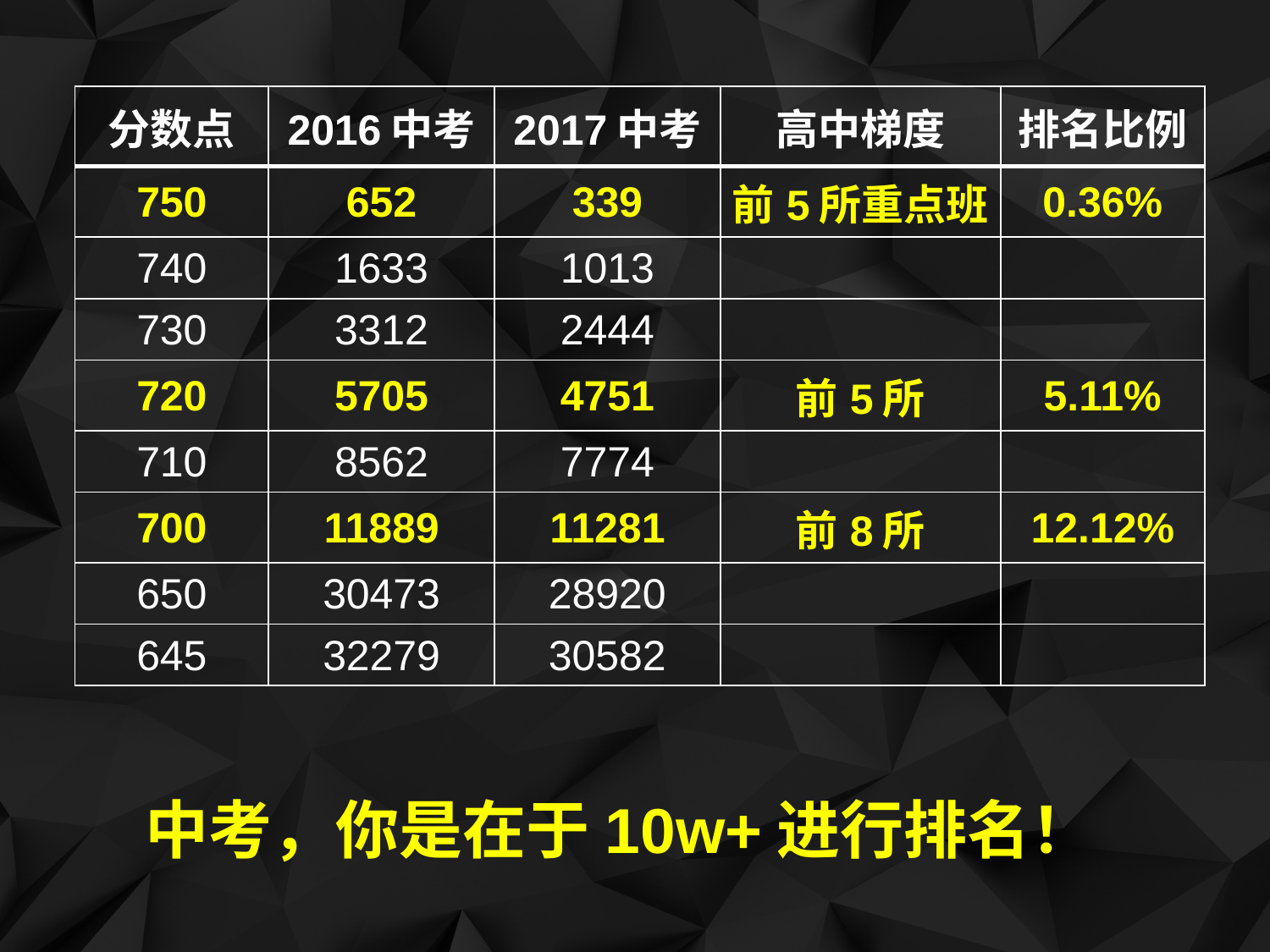

| 分数点 | 2016中考 | 2017中考 | 高中梯度 | 排名比例 |
| --- | --- | --- | --- | --- |
| 750 | 652 | 339 | 前5所重点班 | 0.36% |
| 740 | 1633 | 1013 |  |  |
| 730 | 3312 | 2444 |  |  |
| 720 | 5705 | 4751 | 前5所 | 5.11% |
| 710 | 8562 | 7774 |  |  |
| 700 | 11889 | 11281 | 前8所 | 12.12% |
| 650 | 30473 | 28920 |  |  |
| 645 | 32279 | 30582 |  |  |
中考，你是在于10w+进行排名！